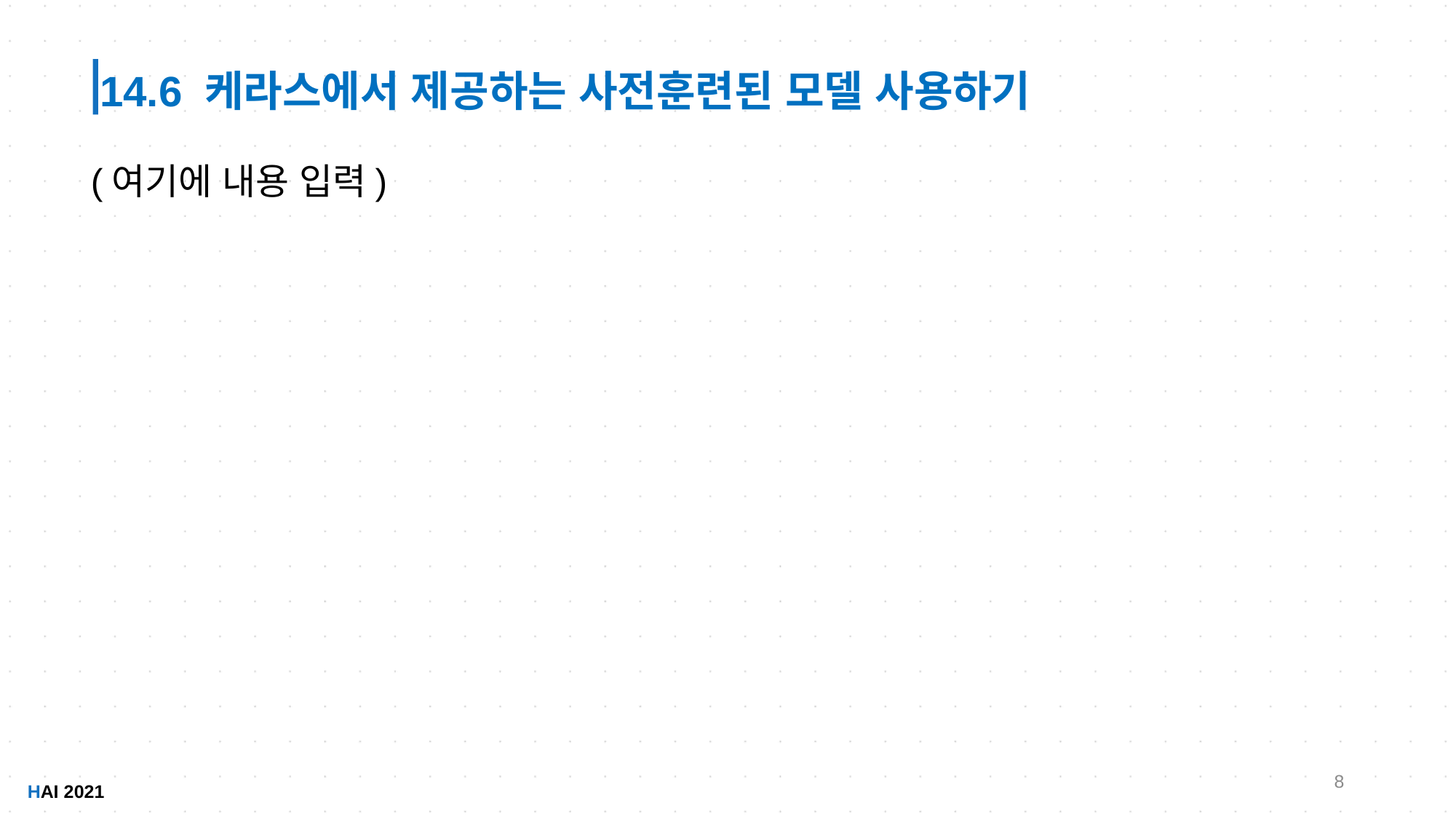

14.6 케라스에서 제공하는 사전훈련된 모델 사용하기
(여기에 내용 입력)
8
HAI 2021